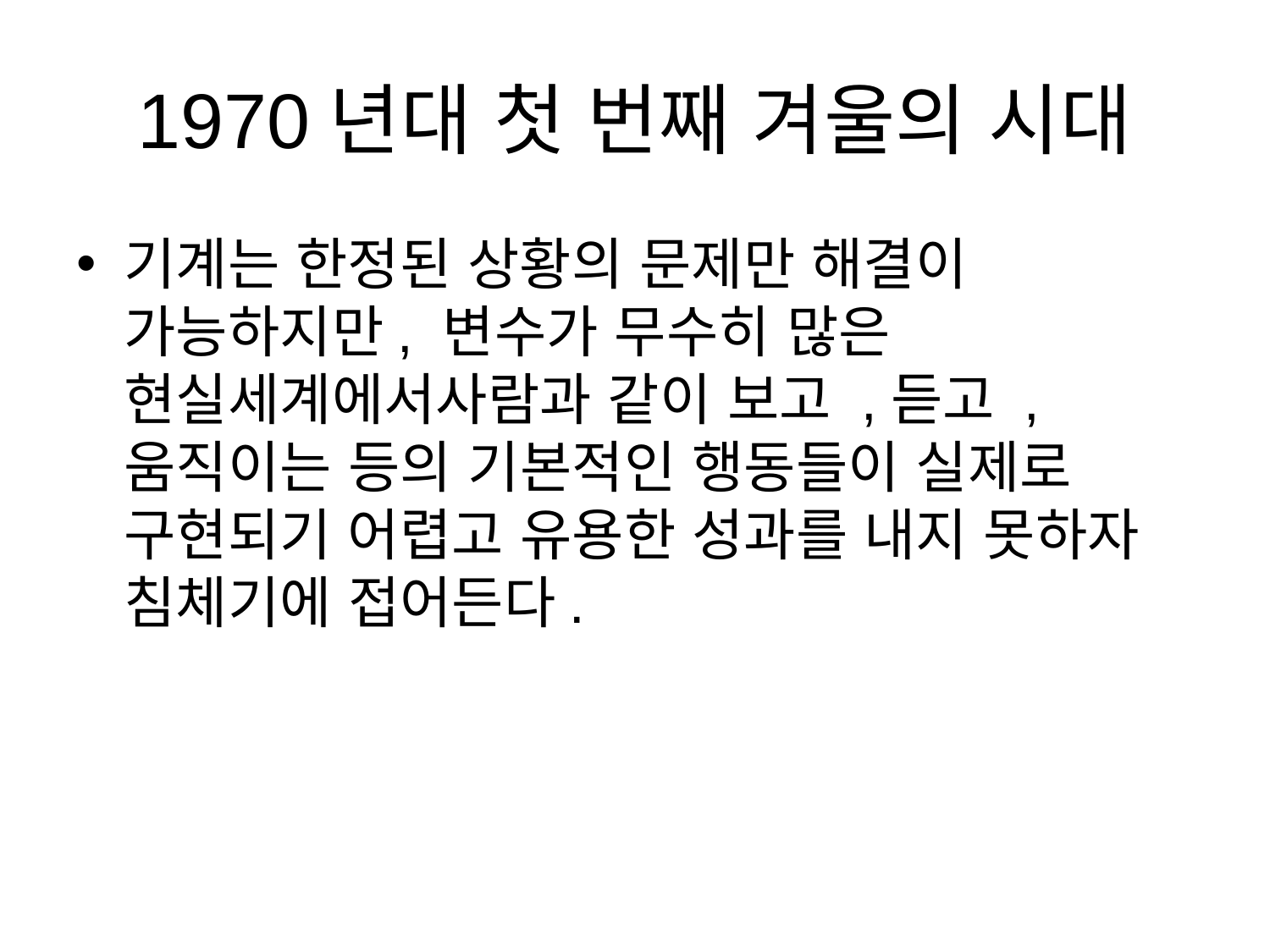

# 1970년대 첫 번째 겨울의 시대
기계는 한정된 상황의 문제만 해결이 가능하지만, 변수가 무수히 많은 현실세계에서사람과 같이 보고 ,듣고 ,움직이는 등의 기본적인 행동들이 실제로  구현되기 어렵고 유용한 성과를 내지 못하자 침체기에 접어든다.